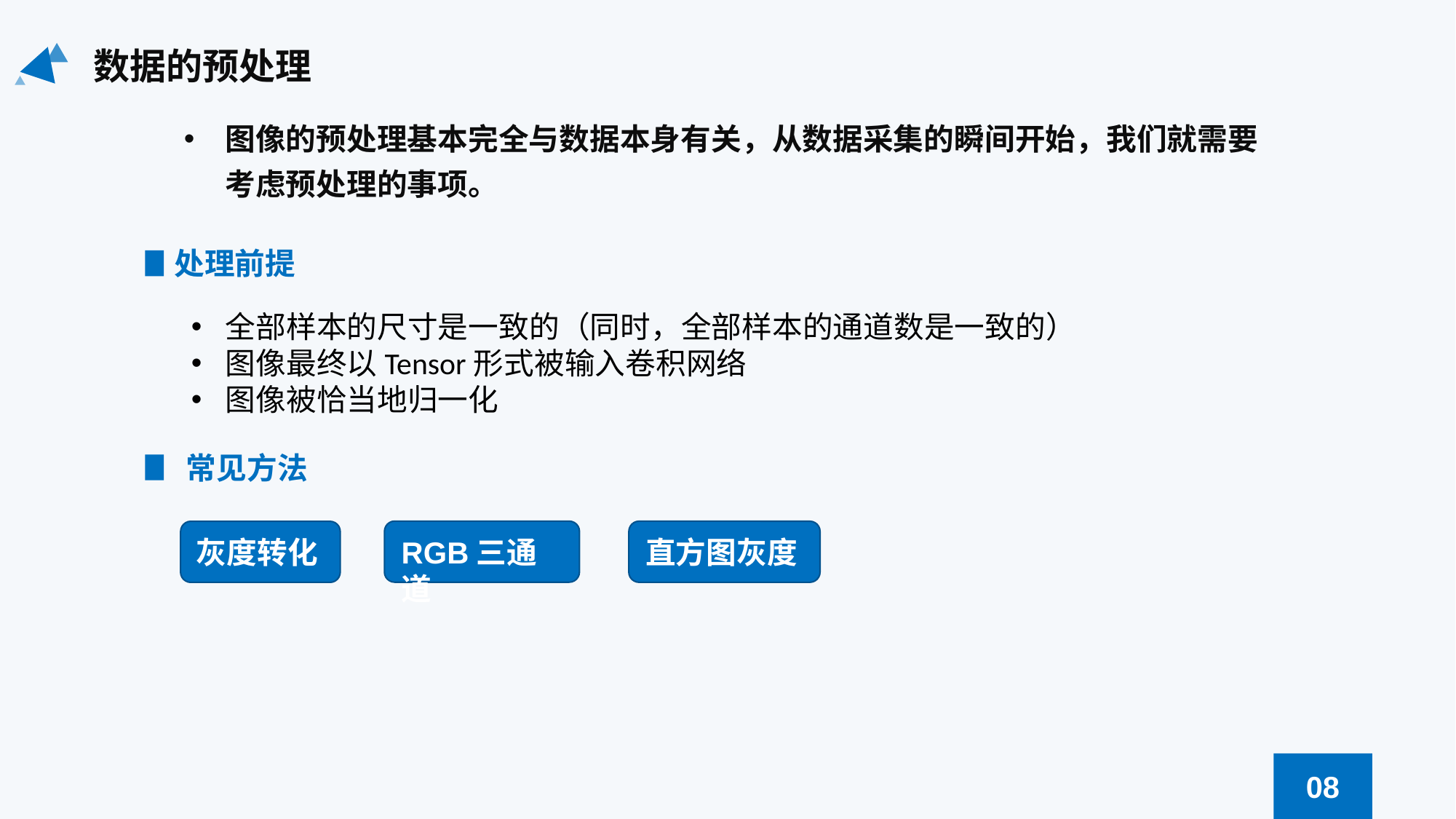

数据的预处理

图像的预处理基本完全与数据本身有关，从数据采集的瞬间开始，我们就需要考虑预处理的事项。
处理前提
全部样本的尺寸是一致的（同时，全部样本的通道数是一致的）
图像最终以Tensor形式被输入卷积网络
图像被恰当地归一化

常见方法

RGB三通道

直方图灰度

灰度转化

08